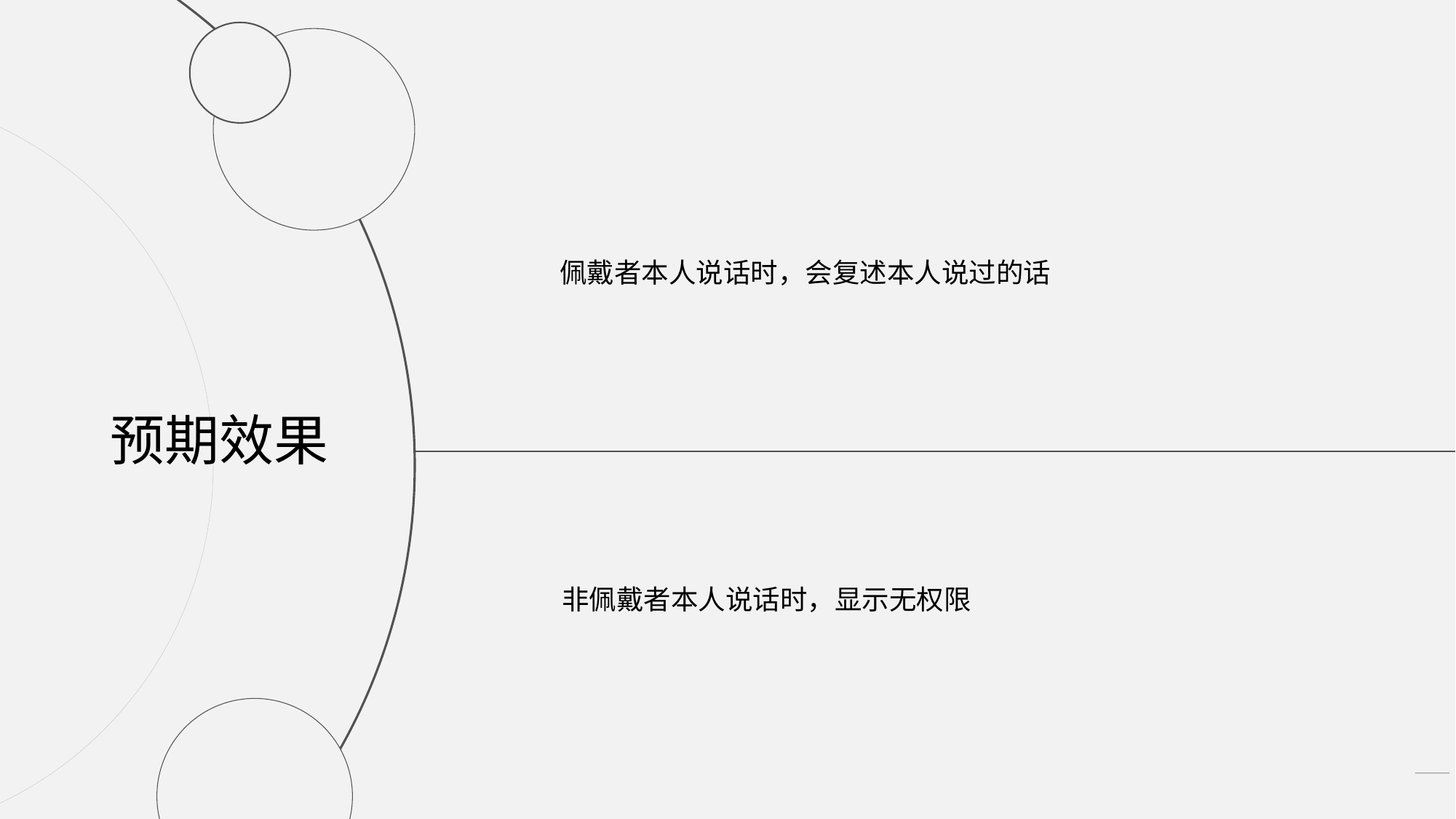

佩戴者本人说话时，会复述本人说过的话
预期效果
非佩戴者本人说话时，显示无权限